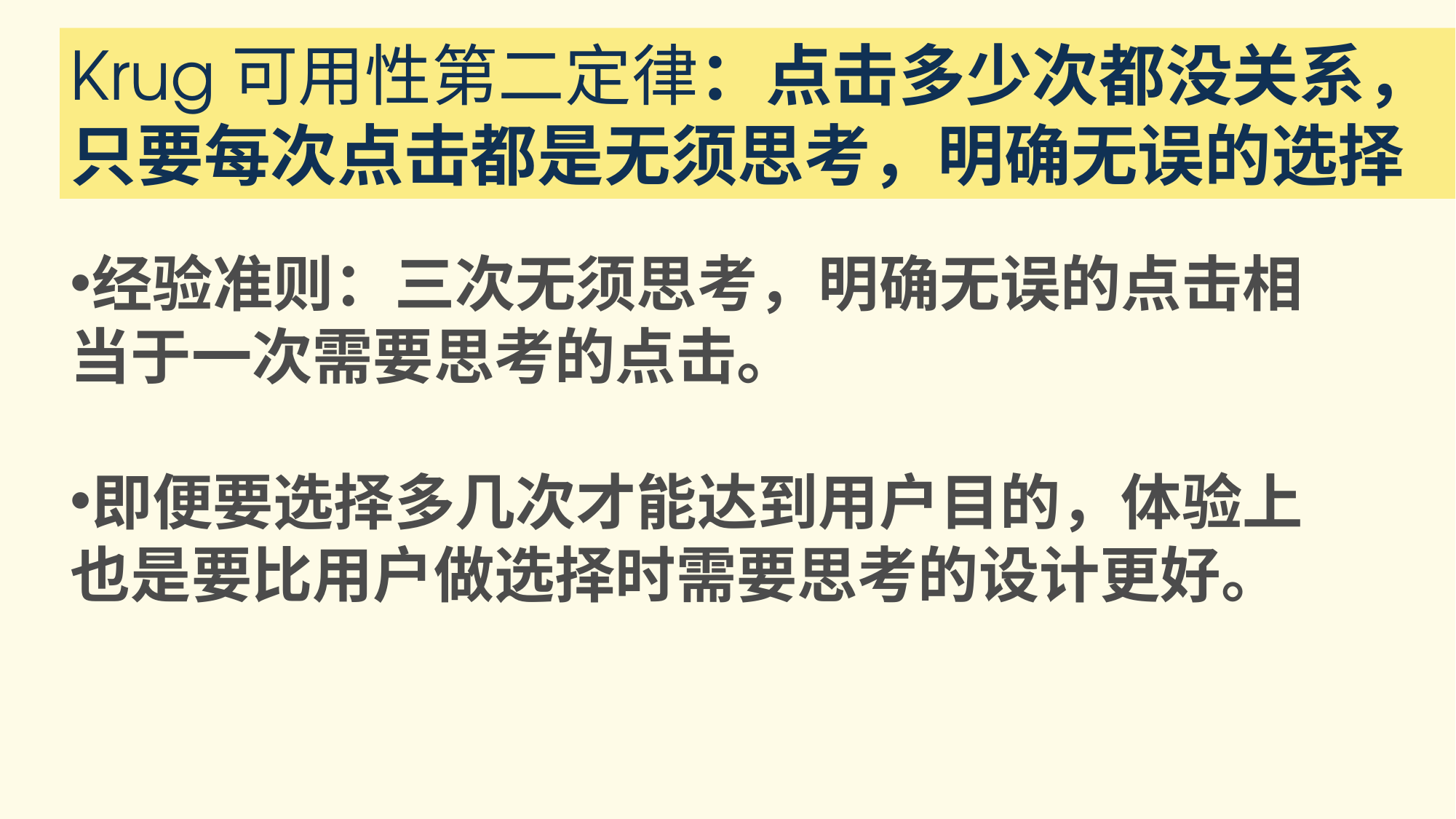

Krug可用性第二定律：点击多少次都没关系，只要每次点击都是无须思考，明确无误的选择
经验准则：三次无须思考，明确无误的点击相当于一次需要思考的点击。

即便要选择多几次才能达到用户目的，体验上也是要比用户做选择时需要思考的设计更好。